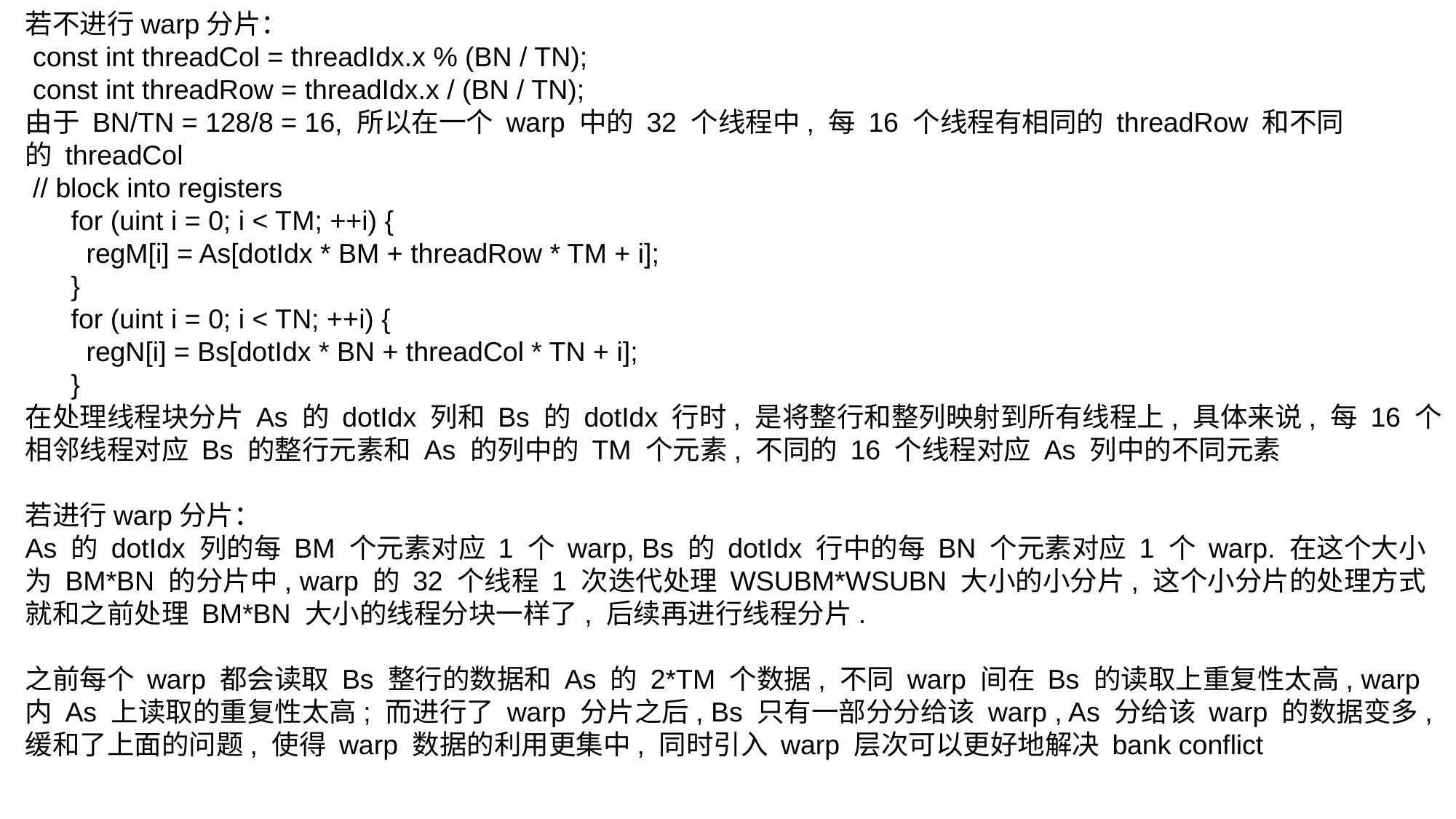

若不进行warp分片：
 const int threadCol = threadIdx.x % (BN / TN);
 const int threadRow = threadIdx.x / (BN / TN);
由于 BN/TN = 128/8 = 16, 所以在一个 warp 中的 32 个线程中, 每 16 个线程有相同的 threadRow 和不同的 threadCol
 // block into registers
      for (uint i = 0; i < TM; ++i) {
        regM[i] = As[dotIdx * BM + threadRow * TM + i];
      }
      for (uint i = 0; i < TN; ++i) {
        regN[i] = Bs[dotIdx * BN + threadCol * TN + i];
      }
在处理线程块分片 As 的 dotIdx 列和 Bs 的 dotIdx 行时, 是将整行和整列映射到所有线程上, 具体来说, 每 16 个相邻线程对应 Bs 的整行元素和 As 的列中的 TM 个元素, 不同的 16 个线程对应 As 列中的不同元素

若进行warp分片：
As 的 dotIdx 列的每 BM 个元素对应 1 个 warp, Bs 的 dotIdx 行中的每 BN 个元素对应 1 个 warp. 在这个大小为 BM*BN 的分片中, warp 的 32 个线程 1 次迭代处理 WSUBM*WSUBN 大小的小分片, 这个小分片的处理方式就和之前处理 BM*BN 大小的线程分块一样了, 后续再进行线程分片.

之前每个 warp 都会读取 Bs 整行的数据和 As 的 2*TM 个数据, 不同 warp 间在 Bs 的读取上重复性太高, warp 内 As 上读取的重复性太高; 而进行了 warp 分片之后, Bs 只有一部分分给该 warp , As 分给该 warp 的数据变多, 缓和了上面的问题, 使得 warp 数据的利用更集中, 同时引入 warp 层次可以更好地解决 bank conflict